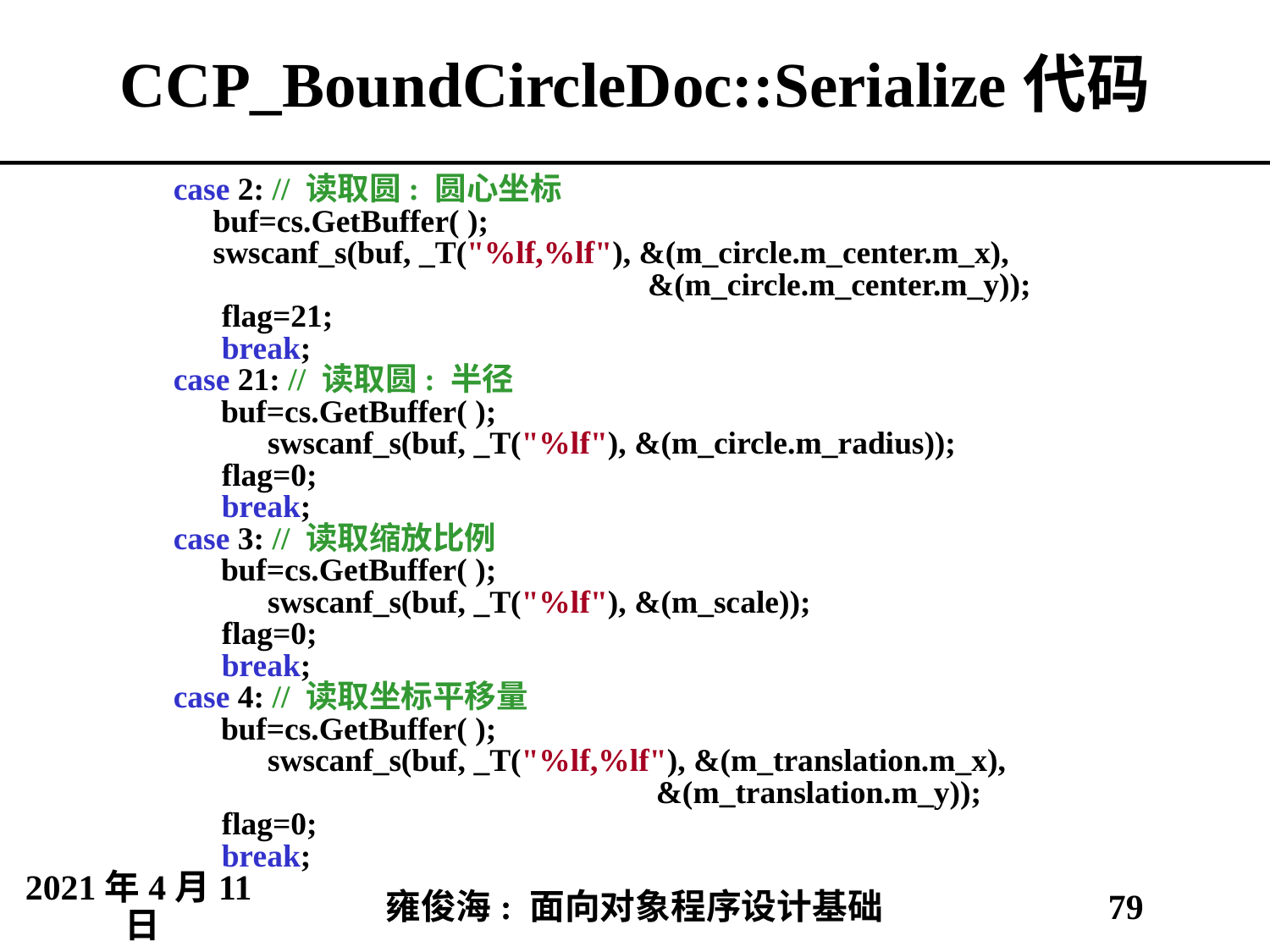

# CCP_BoundCircleDoc::Serialize代码

            case 2: // 读取圆: 圆心坐标
	           buf=cs.GetBuffer( );
	           swscanf_s(buf, _T("%lf,%lf"), &(m_circle.m_center.m_x),
                                                                       &(m_circle.m_center.m_y));
                  flag=21;
                  break;
            case 21: // 读取圆: 半径
	            buf=cs.GetBuffer( );
		  swscanf_s(buf, _T("%lf"), &(m_circle.m_radius));
                  flag=0;
                  break;
            case 3: // 读取缩放比例
	            buf=cs.GetBuffer( );
		  swscanf_s(buf, _T("%lf"), &(m_scale));
                  flag=0;
                  break;
            case 4: // 读取坐标平移量
	            buf=cs.GetBuffer( );
		  swscanf_s(buf, _T("%lf,%lf"), &(m_translation.m_x),
                                                                        &(m_translation.m_y));
                  flag=0;
                  break;
2021年4月11日
雍俊海: 面向对象程序设计基础
79